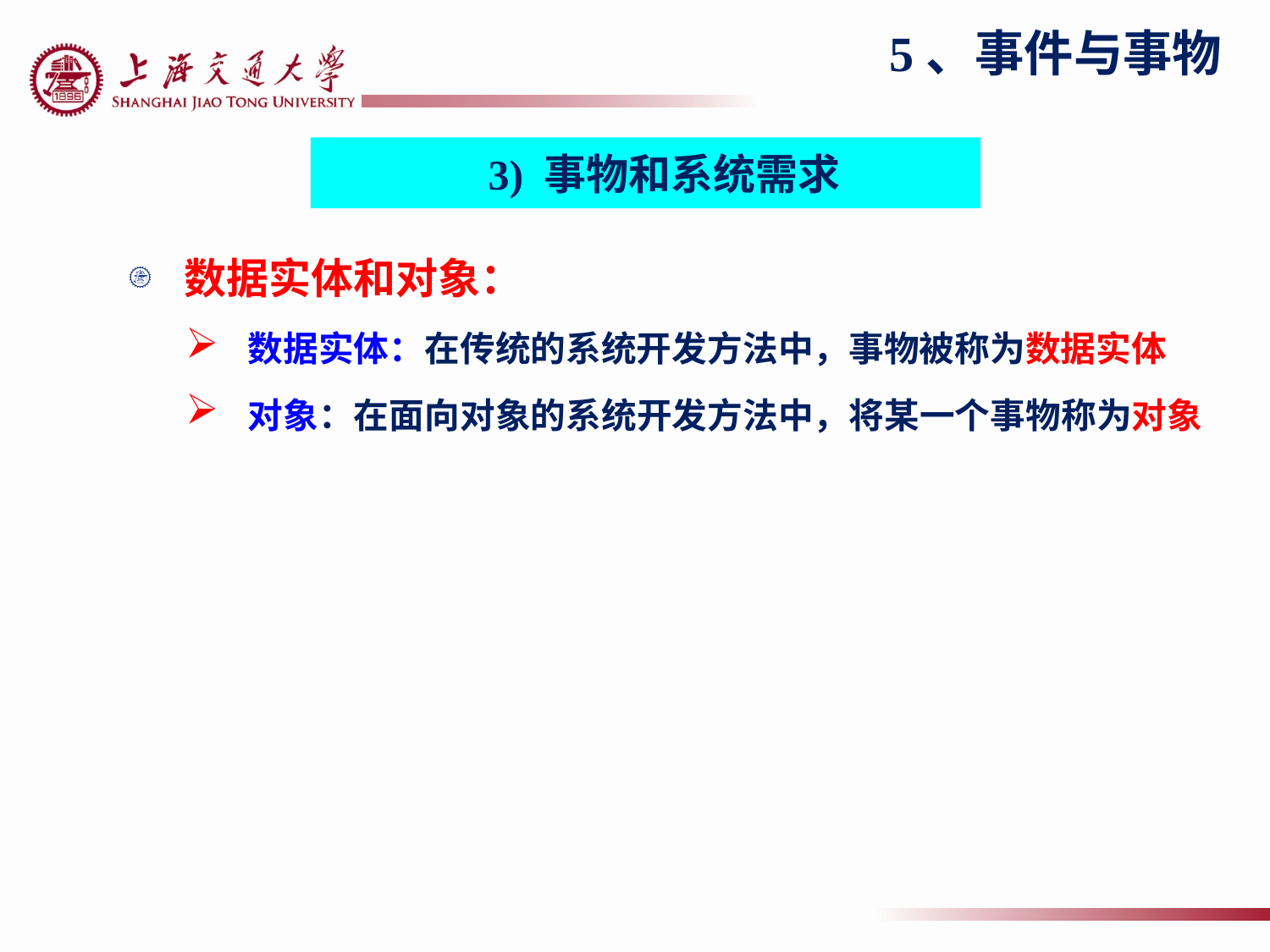

5、事件与事物
3) 事物和系统需求
数据实体和对象：
数据实体：在传统的系统开发方法中，事物被称为数据实体
对象：在面向对象的系统开发方法中，将某一个事物称为对象